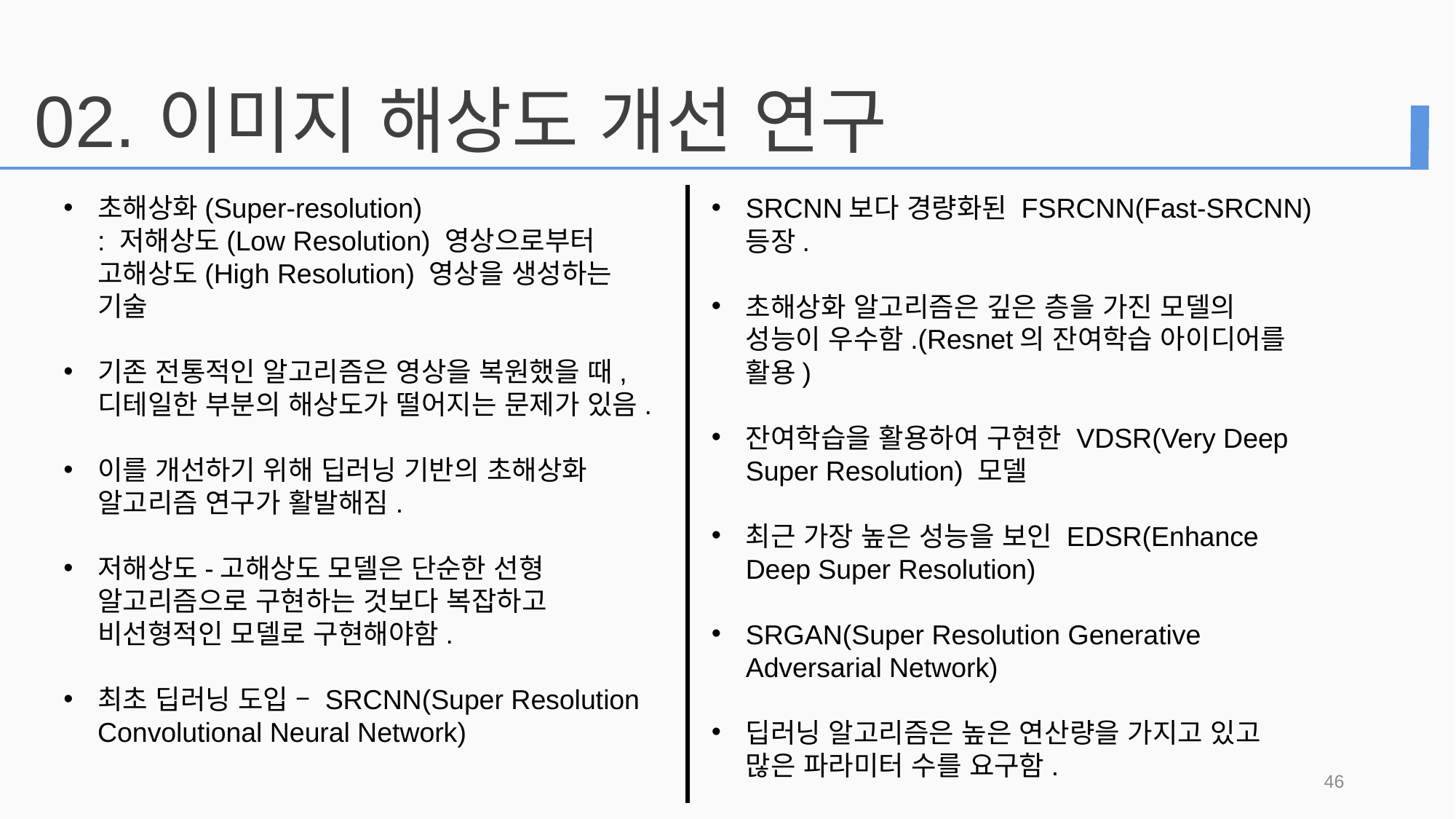

02.
이미지 해상도 개선 연구
초해상화(Super-resolution)
: 저해상도(Low Resolution) 영상으로부터
고해상도(High Resolution) 영상을 생성하는 기술

기존 전통적인 알고리즘은 영상을 복원했을 때,
디테일한 부분의 해상도가 떨어지는 문제가 있음.

이를 개선하기 위해 딥러닝 기반의 초해상화 알고리즘 연구가 활발해짐.

저해상도-고해상도 모델은 단순한 선형 알고리즘으로 구현하는 것보다 복잡하고 비선형적인 모델로 구현해야함.

최초 딥러닝 도입 – SRCNN(Super Resolution Convolutional Neural Network)
SRCNN보다 경량화된 FSRCNN(Fast-SRCNN) 등장.

초해상화 알고리즘은 깊은 층을 가진 모델의 성능이 우수함.(Resnet의 잔여학습 아이디어를 활용)

잔여학습을 활용하여 구현한 VDSR(Very Deep Super Resolution) 모델

최근 가장 높은 성능을 보인 EDSR(Enhance Deep Super Resolution)

SRGAN(Super Resolution Generative Adversarial Network)

딥러닝 알고리즘은 높은 연산량을 가지고 있고 많은 파라미터 수를 요구함.
46